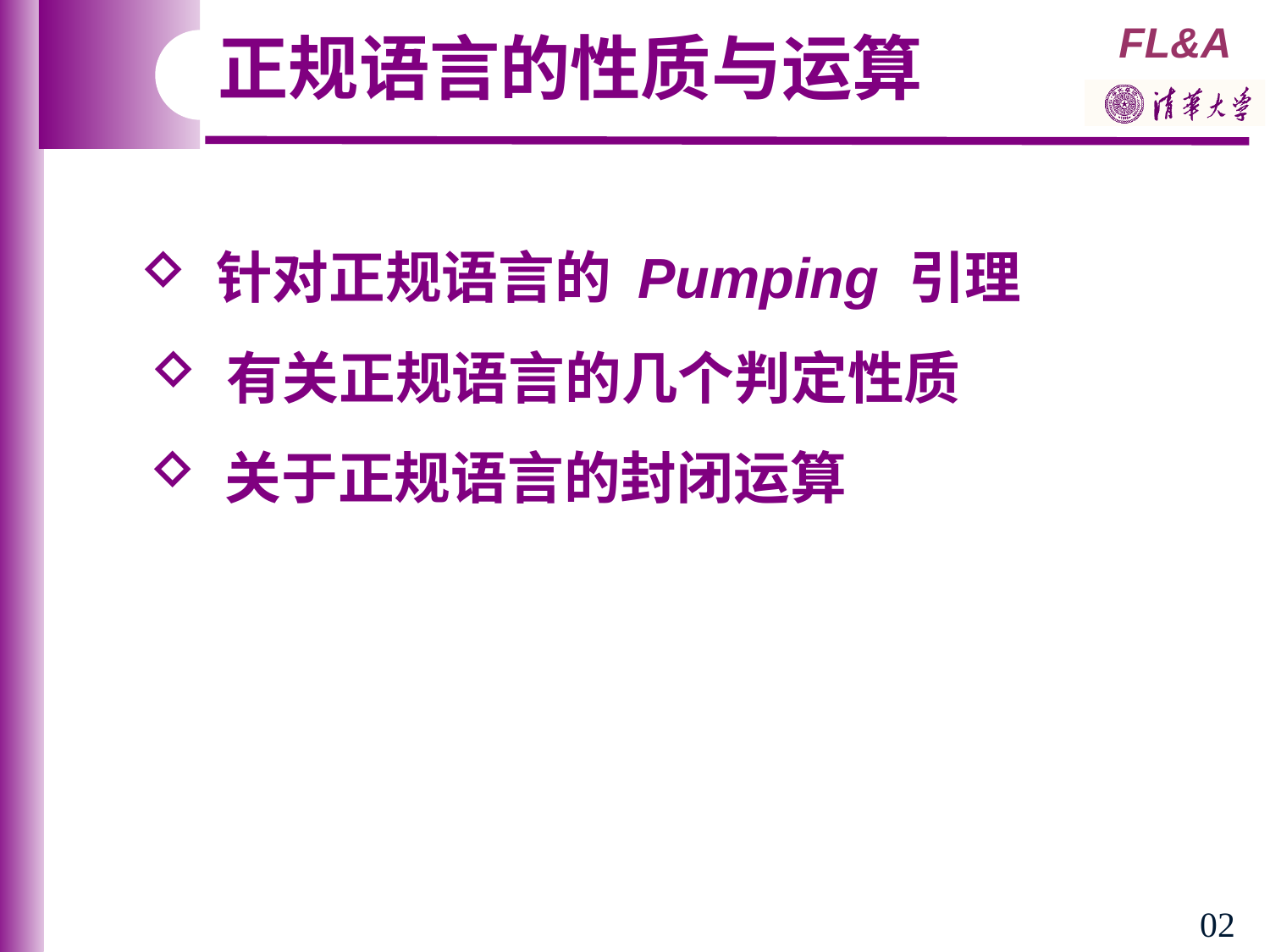

正规语言的性质与运算
 针对正规语言的 Pumping 引理
 有关正规语言的几个判定性质
 关于正规语言的封闭运算
02